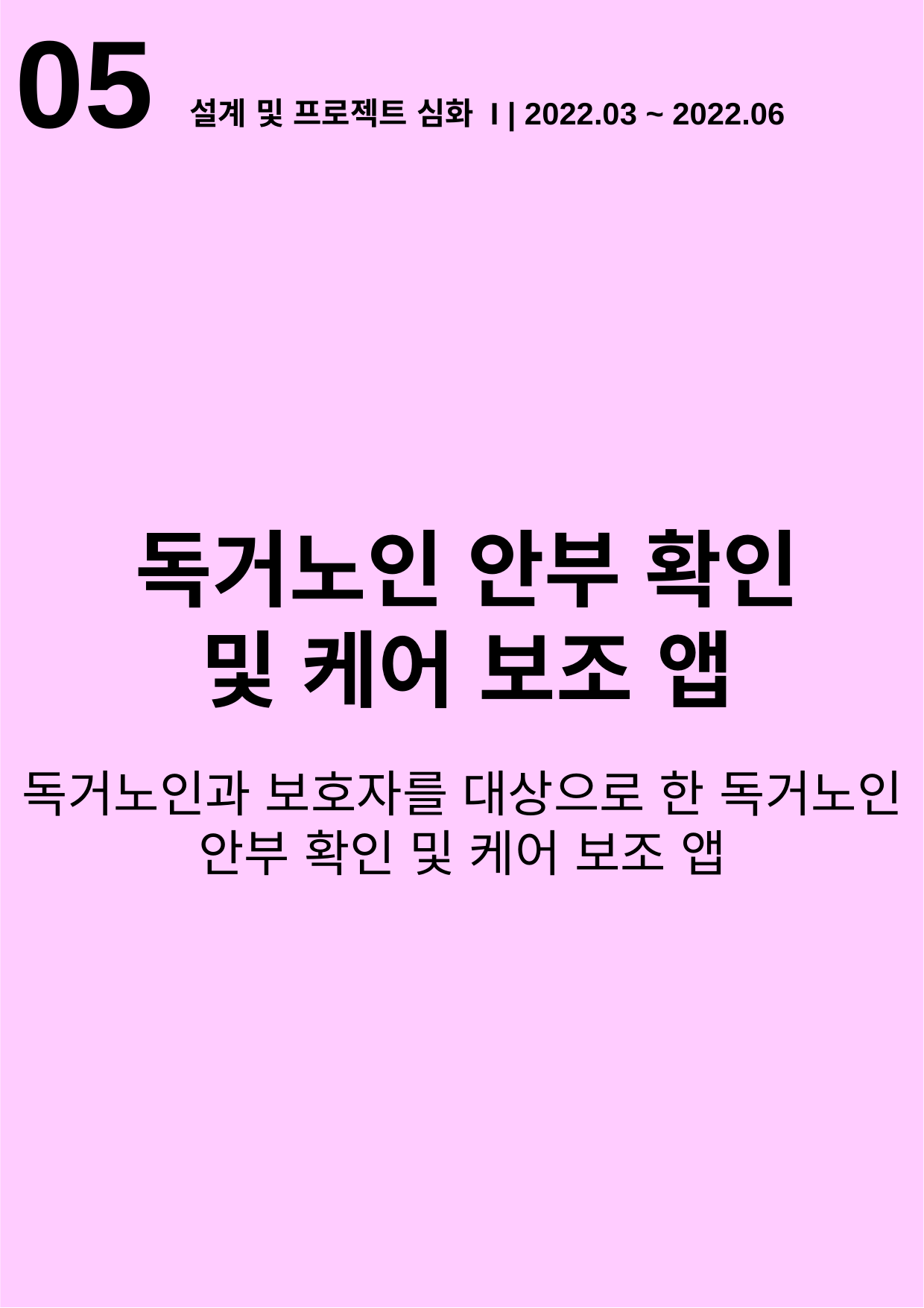

05

             설계 및 프로젝트 심화 I | 2022.03 ~ 2022.06
독거노인 안부 확인
및 케어 보조 앱
독거노인과 보호자를 대상으로 한 독거노인 안부 확인 및 케어 보조 앱